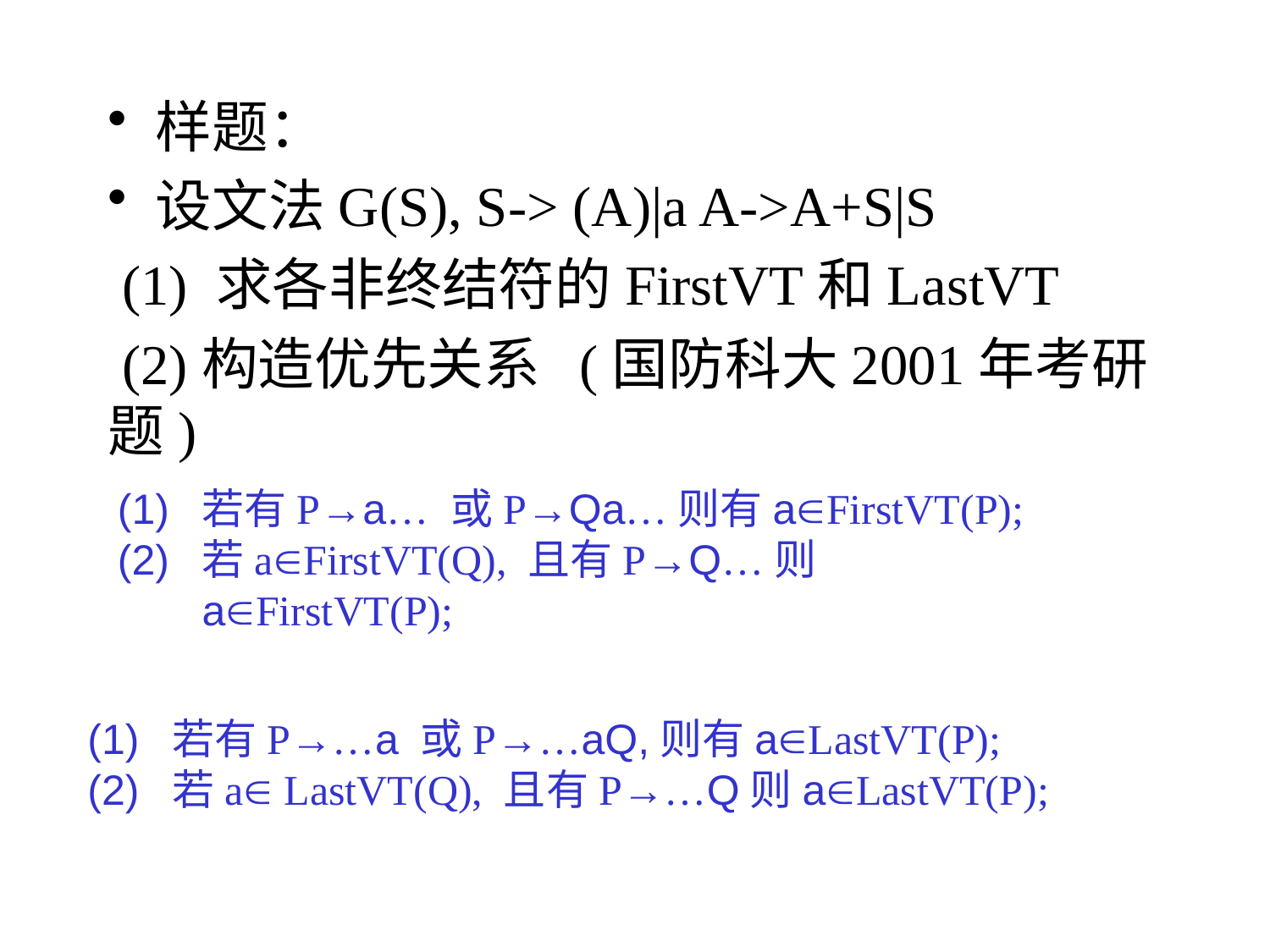

# 样题：
设文法G(S), S-> (A)|a A->A+S|S
 (1) 求各非终结符的FirstVT和LastVT
 (2)构造优先关系  (国防科大2001年考研题)
若有P→a… 或P→Qa…则有a∈FirstVT(P);
若a∈FirstVT(Q), 且有P→Q…则a∈FirstVT(P);
若有P→…a 或P→…aQ,则有a∈LastVT(P);
若a∈ LastVT(Q), 且有P→…Q则a∈LastVT(P);